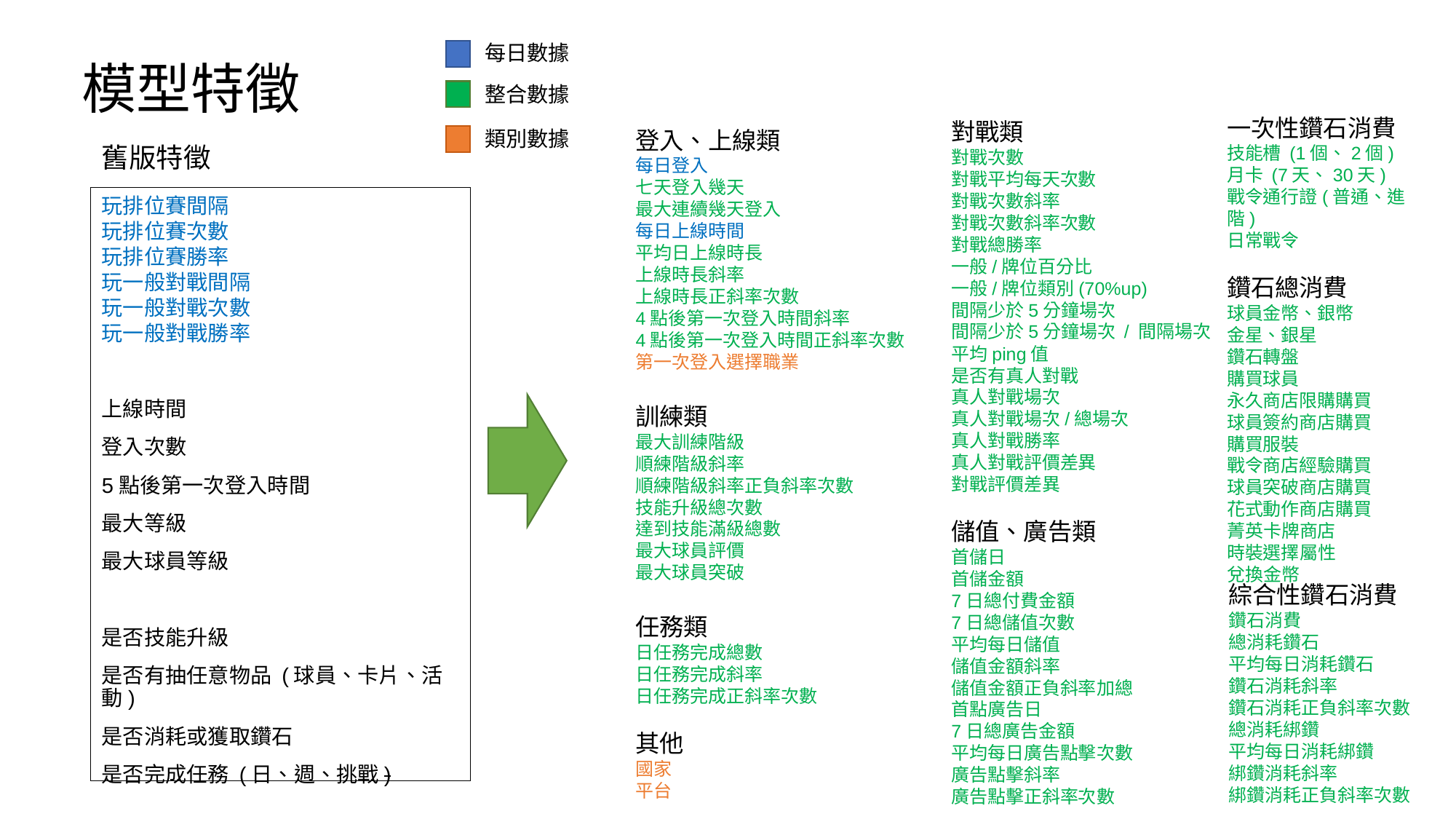

每日數據

模型特徵
整合數據

一次性鑽石消費
技能槽 (1個、2個)
月卡 (7天、30天)
戰令通行證(普通、進階)
日常戰令

鑽石總消費
球員金幣、銀幣
金星、銀星
鑽石轉盤
購買球員
永久商店限購購買
球員簽約商店購買
購買服裝
戰令商店經驗購買
球員突破商店購買
花式動作商店購買
菁英卡牌商店
時裝選擇屬性
兌換金幣

對戰類
對戰次數
對戰平均每天次數
對戰次數斜率
對戰次數斜率次數
對戰總勝率
一般/牌位百分比
一般/牌位類別(70%up)
間隔少於5分鐘場次
間隔少於5分鐘場次 / 間隔場次
平均ping值
是否有真人對戰
真人對戰場次
真人對戰場次/總場次
真人對戰勝率
真人對戰評價差異
對戰評價差異

儲值、廣告類
首儲日
首儲金額
7日總付費金額
7日總儲值次數
平均每日儲值
儲值金額斜率
儲值金額正負斜率加總
首點廣告日
7日總廣告金額
平均每日廣告點擊次數
廣告點擊斜率
廣告點擊正斜率次數
登入、上線類
每日登入
七天登入幾天
最大連續幾天登入
每日上線時間
平均日上線時長
上線時長斜率
上線時長正斜率次數
4點後第一次登入時間斜率
4點後第一次登入時間正斜率次數
第一次登入選擇職業

訓練類
最大訓練階級
順練階級斜率
順練階級斜率正負斜率次數
技能升級總次數
達到技能滿級總數
最大球員評價
最大球員突破

任務類
日任務完成總數
日任務完成斜率
日任務完成正斜率次數

其他
國家
平台

類別數據

舊版特徵
玩排位賽間隔
玩排位賽次數
玩排位賽勝率
玩一般對戰間隔
玩一般對戰次數
玩一般對戰勝率

上線時間
登入次數
5點後第一次登入時間
最大等級
最大球員等級

是否技能升級
是否有抽任意物品 (球員、卡片、活動)
是否消耗或獲取鑽石
是否完成任務 (日、週、挑戰)

綜合性鑽石消費
鑽石消費
總消耗鑽石
平均每日消耗鑽石
鑽石消耗斜率
鑽石消耗正負斜率次數
總消耗綁鑽
平均每日消耗綁鑽
綁鑽消耗斜率
綁鑽消耗正負斜率次數